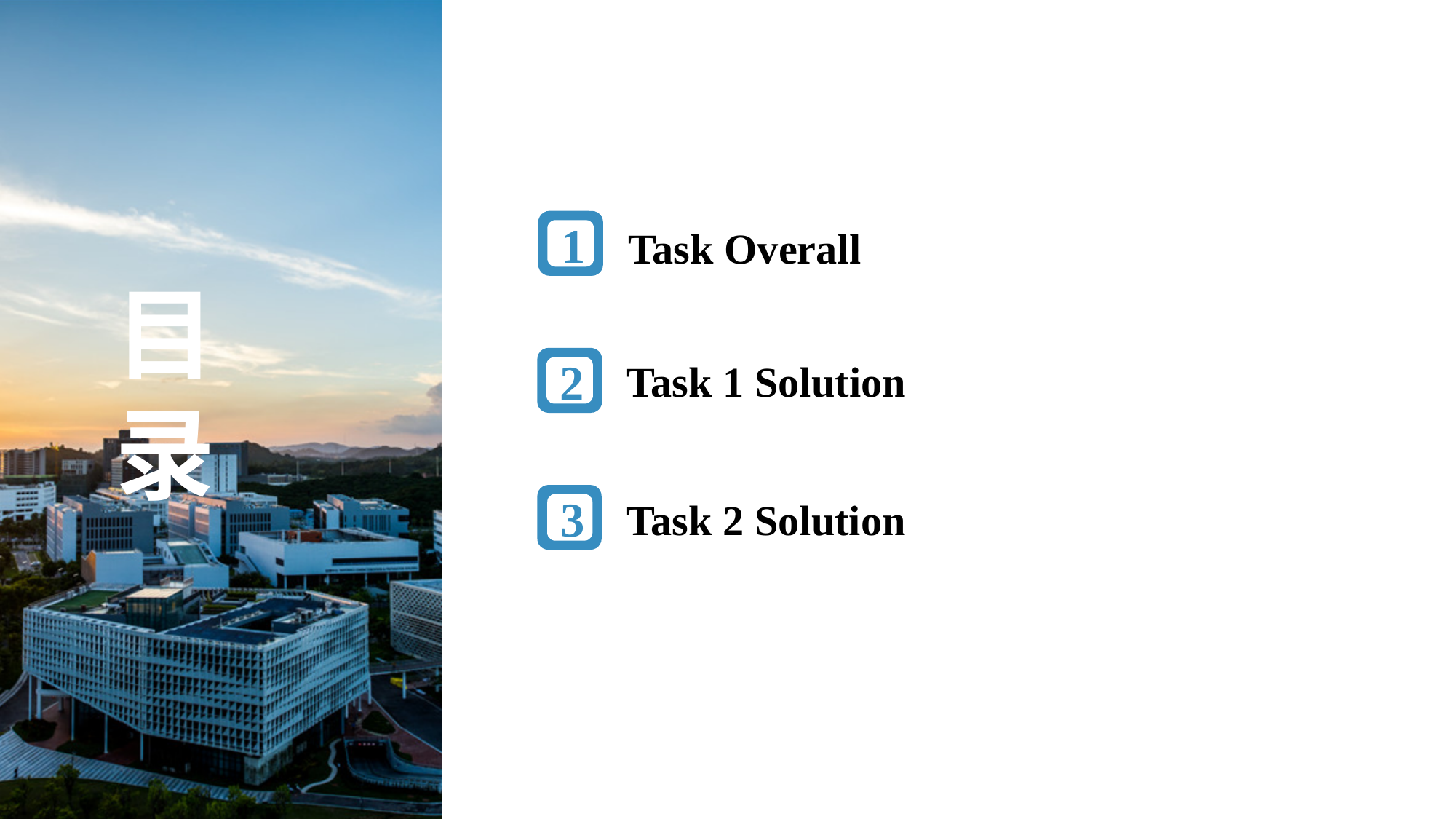

1
Task Overall

2
目
录
Task 1 Solution

3
Task 2 Solution
2